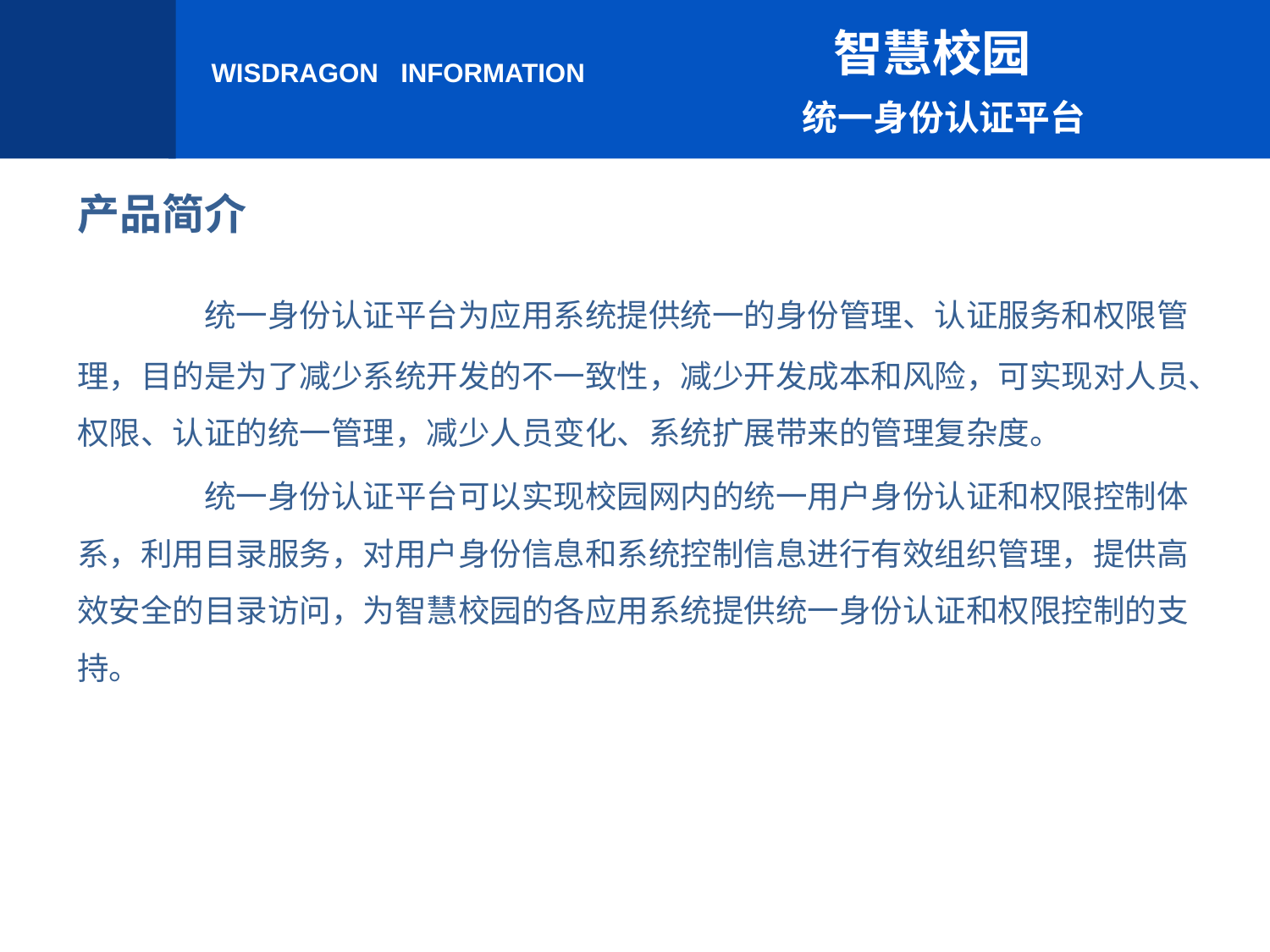

智慧校园
 统一身份认证平台
产品简介
	统一身份认证平台为应用系统提供统一的身份管理、认证服务和权限管理，目的是为了减少系统开发的不一致性，减少开发成本和风险，可实现对人员、权限、认证的统一管理，减少人员变化、系统扩展带来的管理复杂度。
	统一身份认证平台可以实现校园网内的统一用户身份认证和权限控制体系，利用目录服务，对用户身份信息和系统控制信息进行有效组织管理，提供高效安全的目录访问，为智慧校园的各应用系统提供统一身份认证和权限控制的支持。